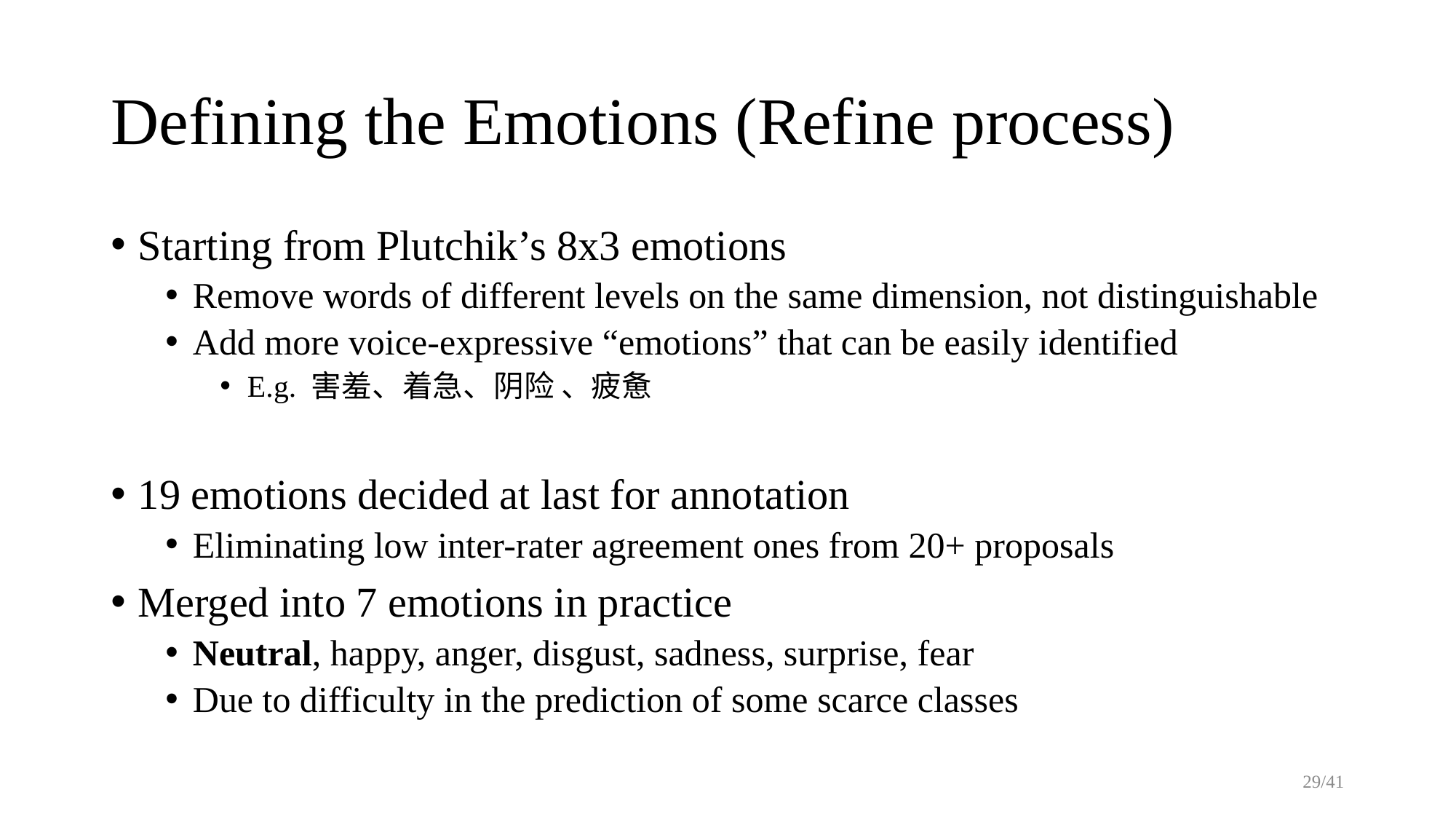

# Defining the Emotions (Refine process)
Starting from Plutchik’s 8x3 emotions
Remove words of different levels on the same dimension, not distinguishable
Add more voice-expressive “emotions” that can be easily identified
E.g. 害羞、着急、阴险 、疲惫

19 emotions decided at last for annotation
Eliminating low inter-rater agreement ones from 20+ proposals
Merged into 7 emotions in practice
Neutral, happy, anger, disgust, sadness, surprise, fear
Due to difficulty in the prediction of some scarce classes

29/41